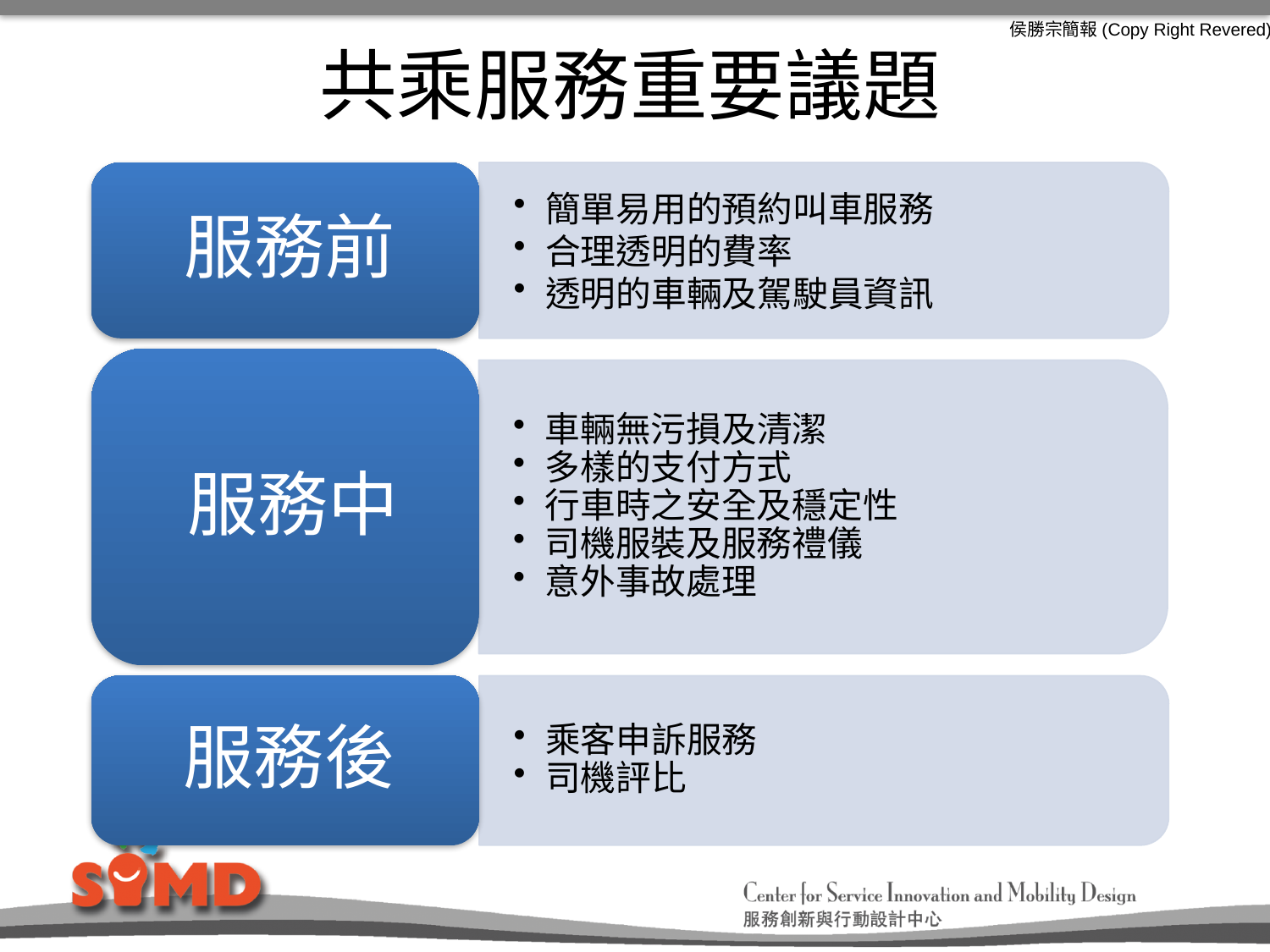

# 共乘服務重要議題
簡單易用的預約叫車服務
合理透明的費率
透明的車輛及駕駛員資訊
服務前
車輛無污損及清潔
多樣的支付方式
行車時之安全及穩定性
司機服裝及服務禮儀
意外事故處理
服務中
乘客申訴服務
司機評比
服務後